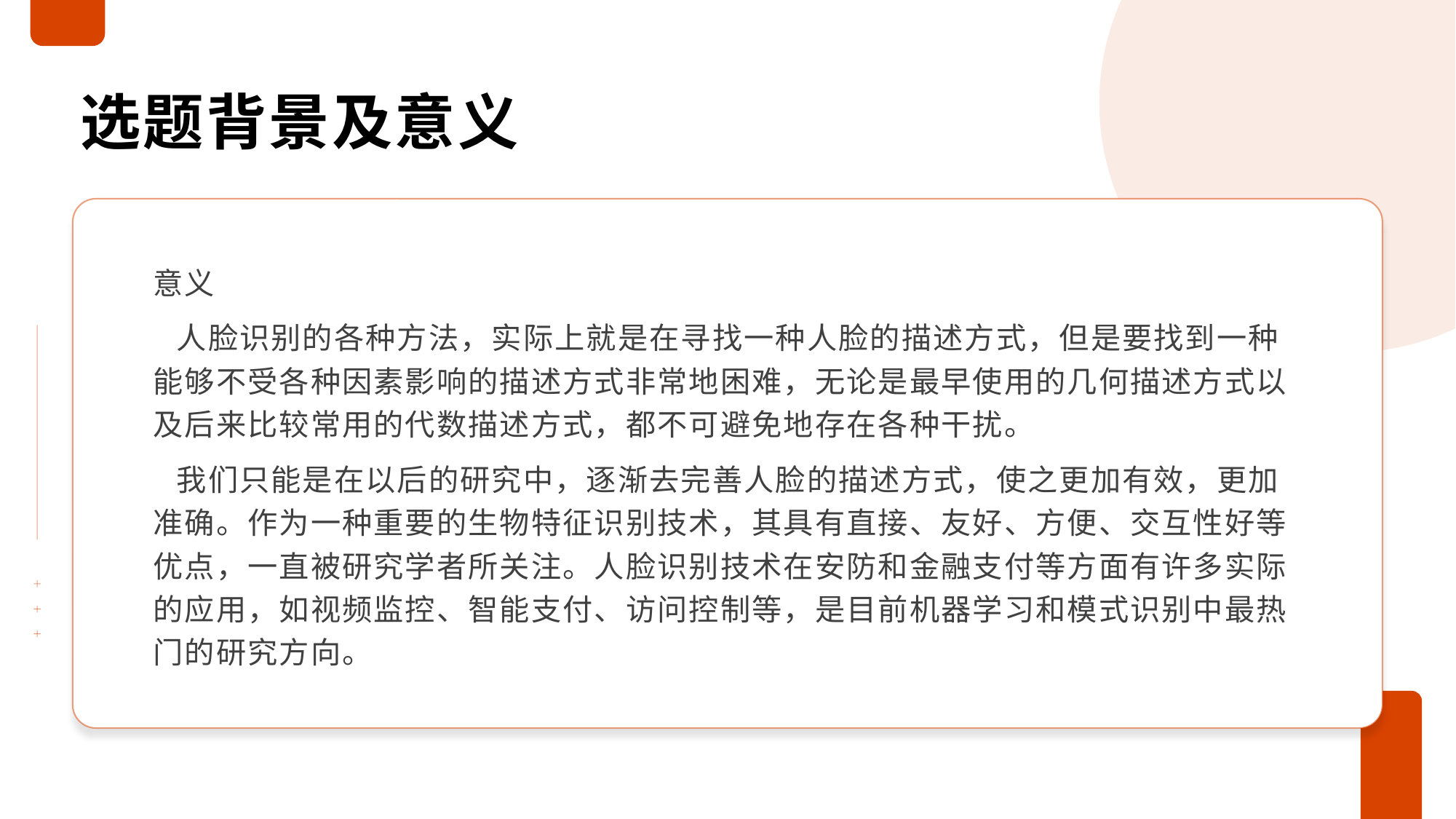

选题背景及意义

意义
  人脸识别的各种方法，实际上就是在寻找一种人脸的描述方式，但是要找到一种能够不受各种因素影响的描述方式非常地困难，无论是最早使用的几何描述方式以及后来比较常用的代数描述方式，都不可避免地存在各种干扰。
  我们只能是在以后的研究中，逐渐去完善人脸的描述方式，使之更加有效，更加准确。作为一种重要的生物特征识别技术，其具有直接、友好、方便、交互性好等优点，一直被研究学者所关注。人脸识别技术在安防和金融支付等方面有许多实际的应用，如视频监控、智能支付、访问控制等，是目前机器学习和模式识别中最热门的研究方向。